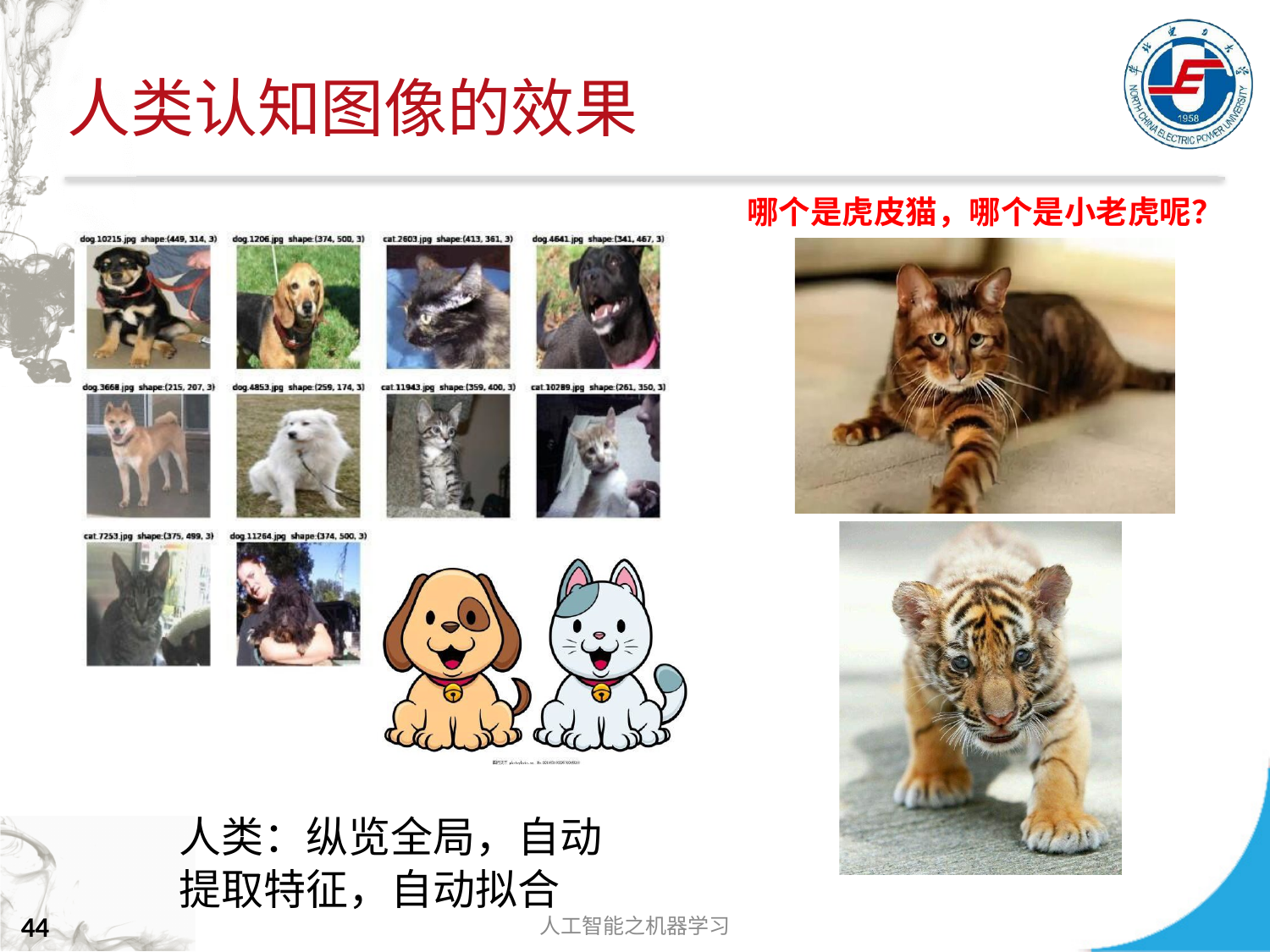

# 人类认知图像的效果
哪个是虎皮猫，哪个是小老虎呢？

人类：纵览全局，自动
提取特征，自动拟合
人工智能之机器学习
44